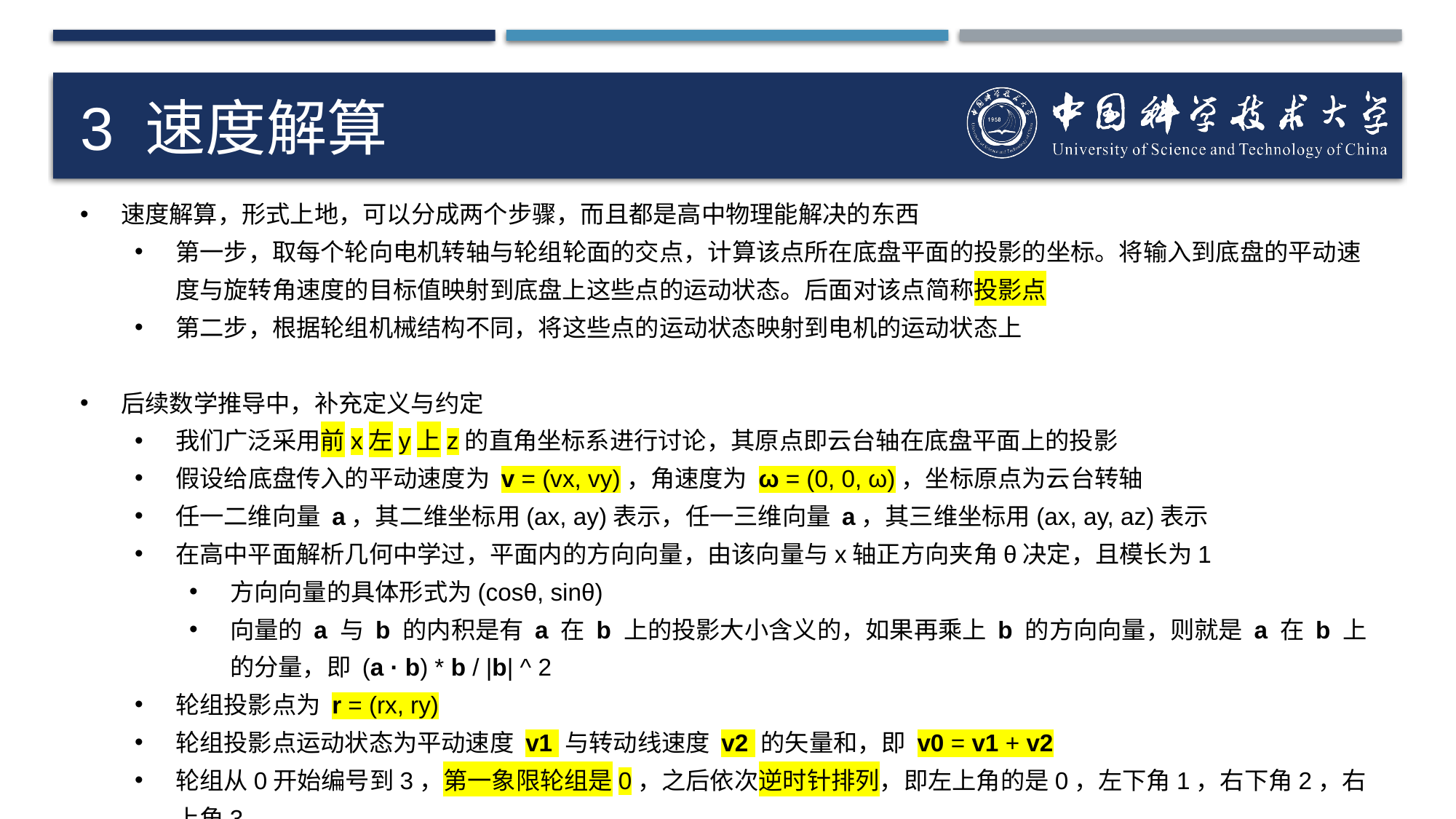

# 3 速度解算
速度解算，形式上地，可以分成两个步骤，而且都是高中物理能解决的东西
第一步，取每个轮向电机转轴与轮组轮面的交点，计算该点所在底盘平面的投影的坐标。将输入到底盘的平动速度与旋转角速度的目标值映射到底盘上这些点的运动状态。后面对该点简称投影点
第二步，根据轮组机械结构不同，将这些点的运动状态映射到电机的运动状态上

后续数学推导中，补充定义与约定
我们广泛采用前x左y上z的直角坐标系进行讨论，其原点即云台轴在底盘平面上的投影
假设给底盘传入的平动速度为 v = (vx, vy)，角速度为 ω = (0, 0, ω)，坐标原点为云台转轴
任一二维向量 a，其二维坐标用(ax, ay)表示，任一三维向量 a，其三维坐标用(ax, ay, az)表示
在高中平面解析几何中学过，平面内的方向向量，由该向量与x轴正方向夹角θ决定，且模长为1
方向向量的具体形式为(cosθ, sinθ)
向量的 a 与 b 的内积是有 a 在 b 上的投影大小含义的，如果再乘上 b 的方向向量，则就是 a 在 b 上的分量，即 (a · b) * b / |b| ^ 2
轮组投影点为 r = (rx, ry)
轮组投影点运动状态为平动速度 v1 与转动线速度 v2 的矢量和，即 v0 = v1 + v2
轮组从0开始编号到3，第一象限轮组是0，之后依次逆时针排列，即左上角的是0，左下角1，右下角2，右上角3